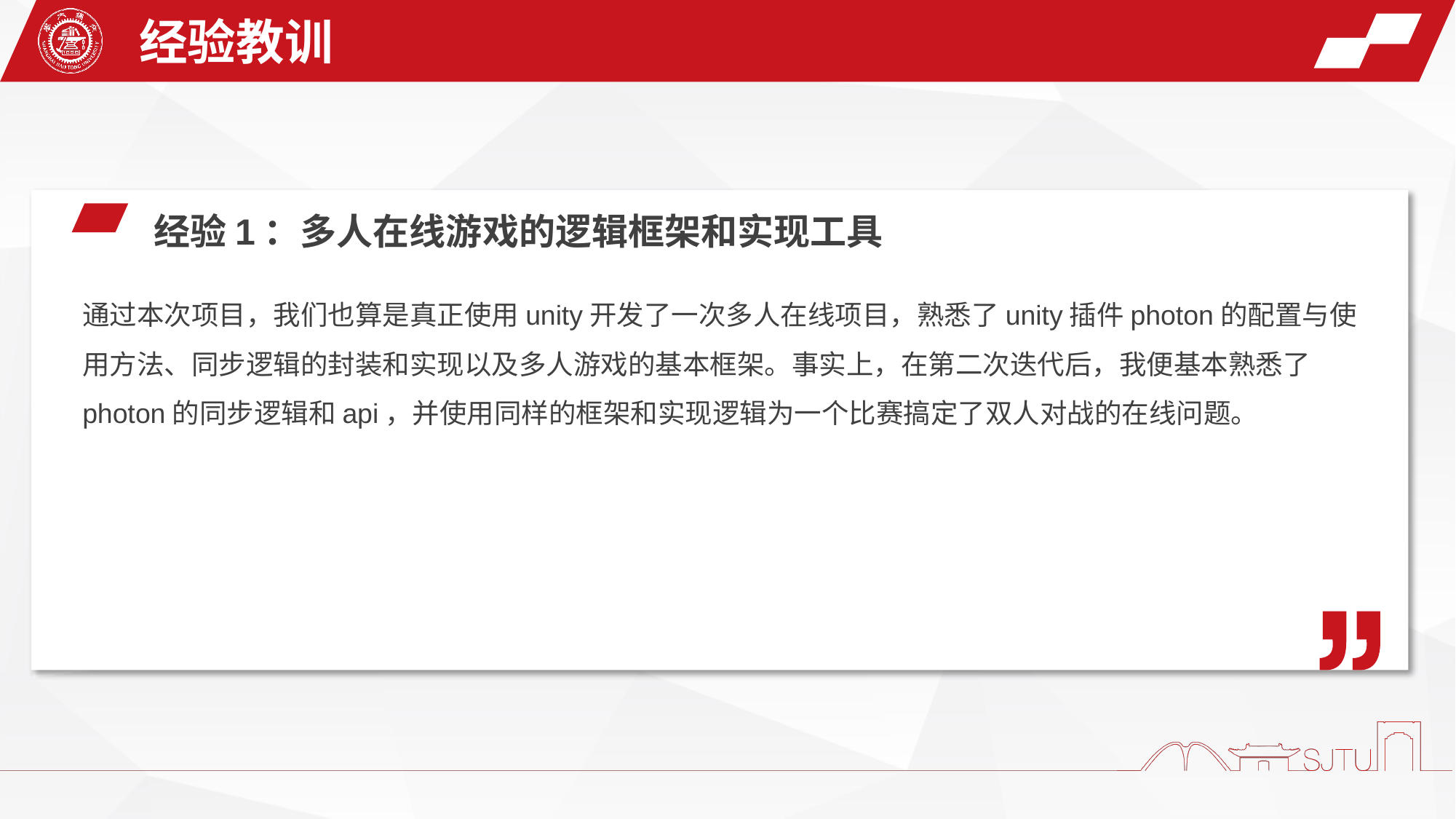

经验教训
经验1：多人在线游戏的逻辑框架和实现工具

通过本次项目，我们也算是真正使用unity开发了一次多人在线项目，熟悉了unity插件photon的配置与使用方法、同步逻辑的封装和实现以及多人游戏的基本框架。事实上，在第二次迭代后，我便基本熟悉了photon的同步逻辑和api，并使用同样的框架和实现逻辑为一个比赛搞定了双人对战的在线问题。